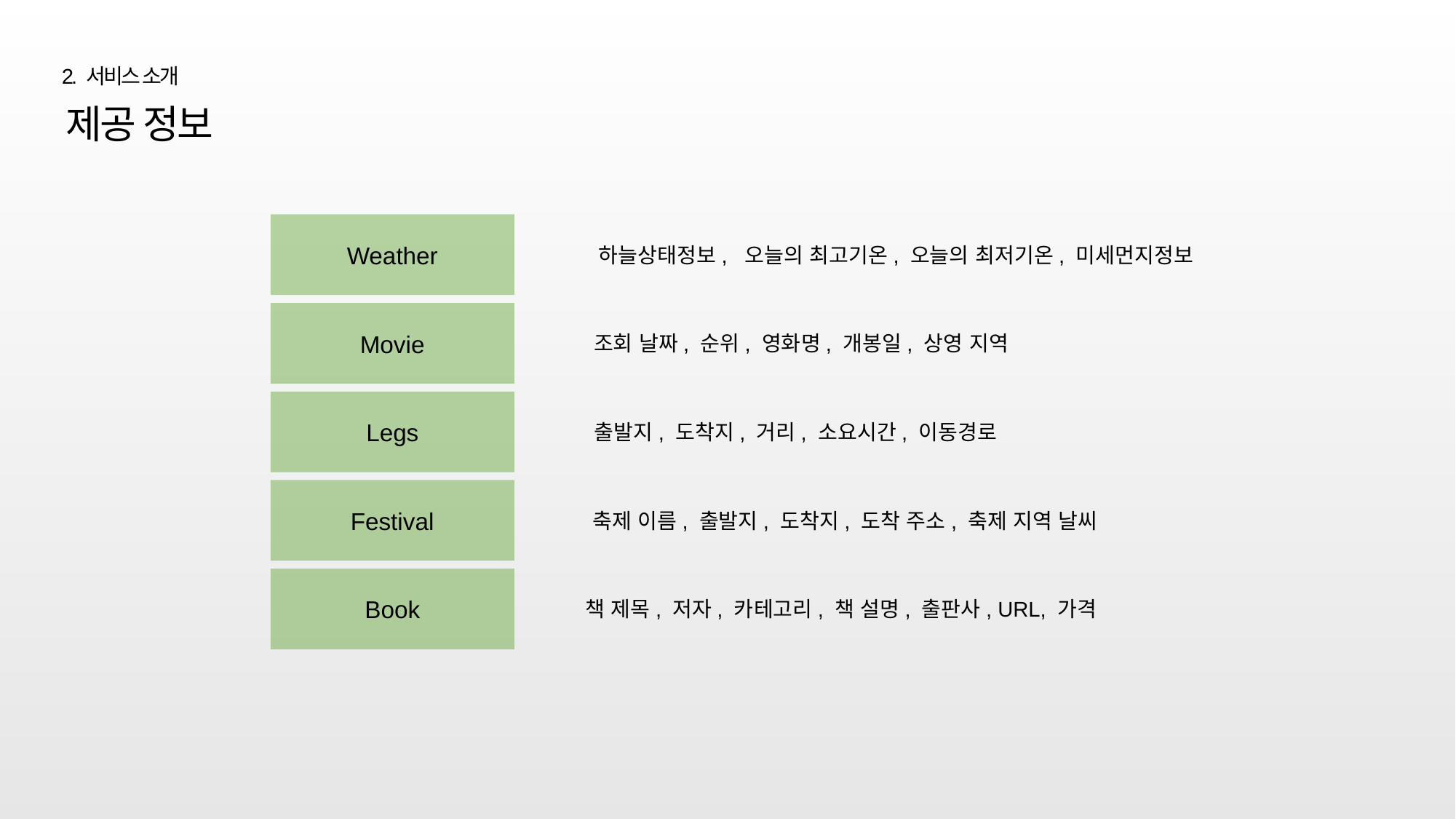

2. 서비스 소개
제공 정보
Weather
하늘상태정보,  오늘의 최고기온, 오늘의 최저기온, 미세먼지정보
Movie
조회 날짜, 순위, 영화명, 개봉일, 상영 지역
Legs
출발지, 도착지, 거리, 소요시간, 이동경로
Festival
축제 이름, 출발지, 도착지, 도착 주소, 축제 지역 날씨
Book
책 제목, 저자, 카테고리, 책 설명, 출판사, URL, 가격